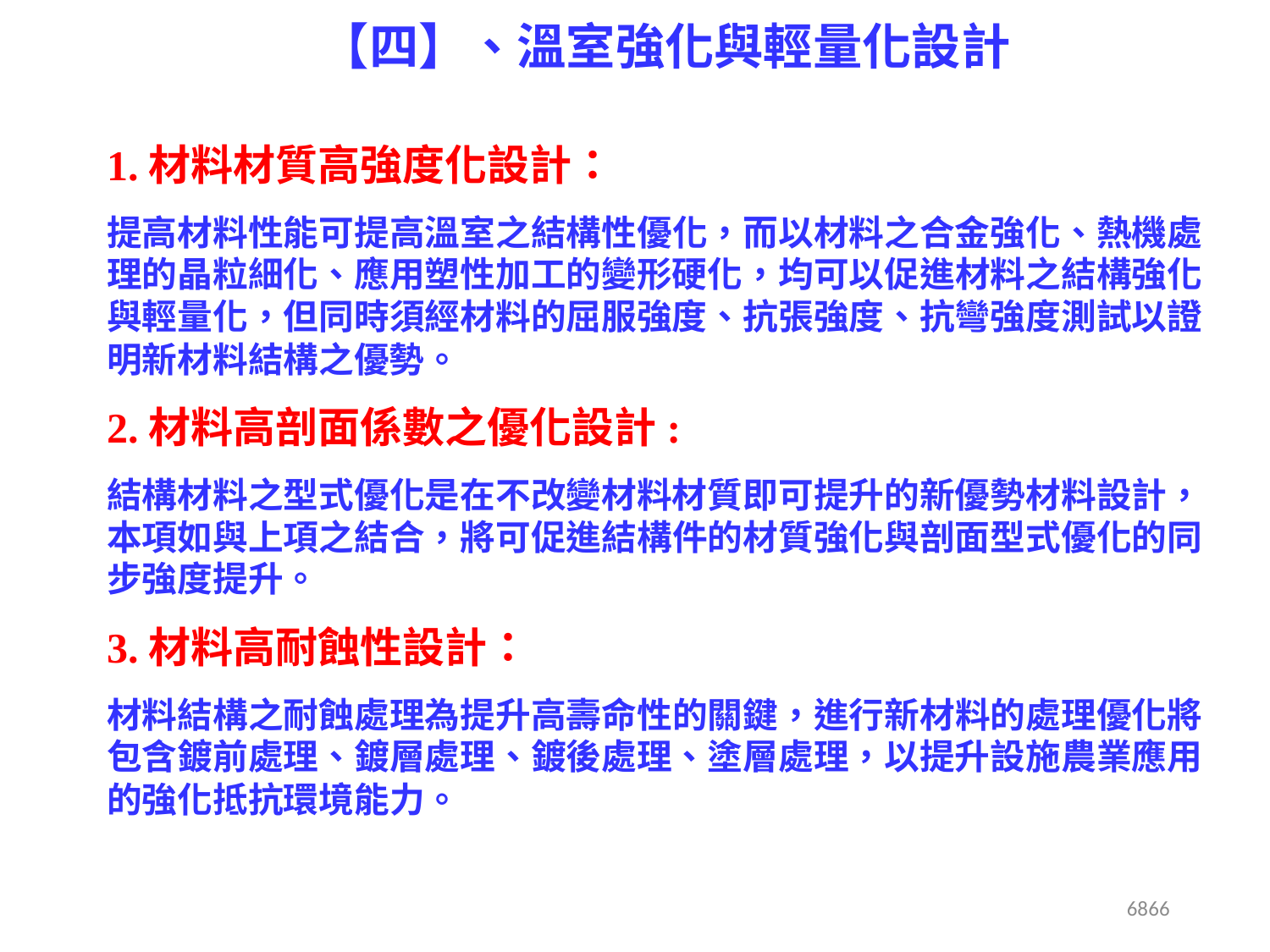

【四】、溫室強化與輕量化設計
1.材料材質高強度化設計：
提高材料性能可提高溫室之結構性優化，而以材料之合金強化、熱機處理的晶粒細化、應用塑性加工的變形硬化，均可以促進材料之結構強化與輕量化，但同時須經材料的屈服強度、抗張強度、抗彎強度測試以證明新材料結構之優勢。
2.材料高剖面係數之優化設計:
結構材料之型式優化是在不改變材料材質即可提升的新優勢材料設計，本項如與上項之結合，將可促進結構件的材質強化與剖面型式優化的同步強度提升。
3.材料高耐蝕性設計：
材料結構之耐蝕處理為提升高壽命性的關鍵，進行新材料的處理優化將包含鍍前處理、鍍層處理、鍍後處理、塗層處理，以提升設施農業應用的強化抵抗環境能力。
6866